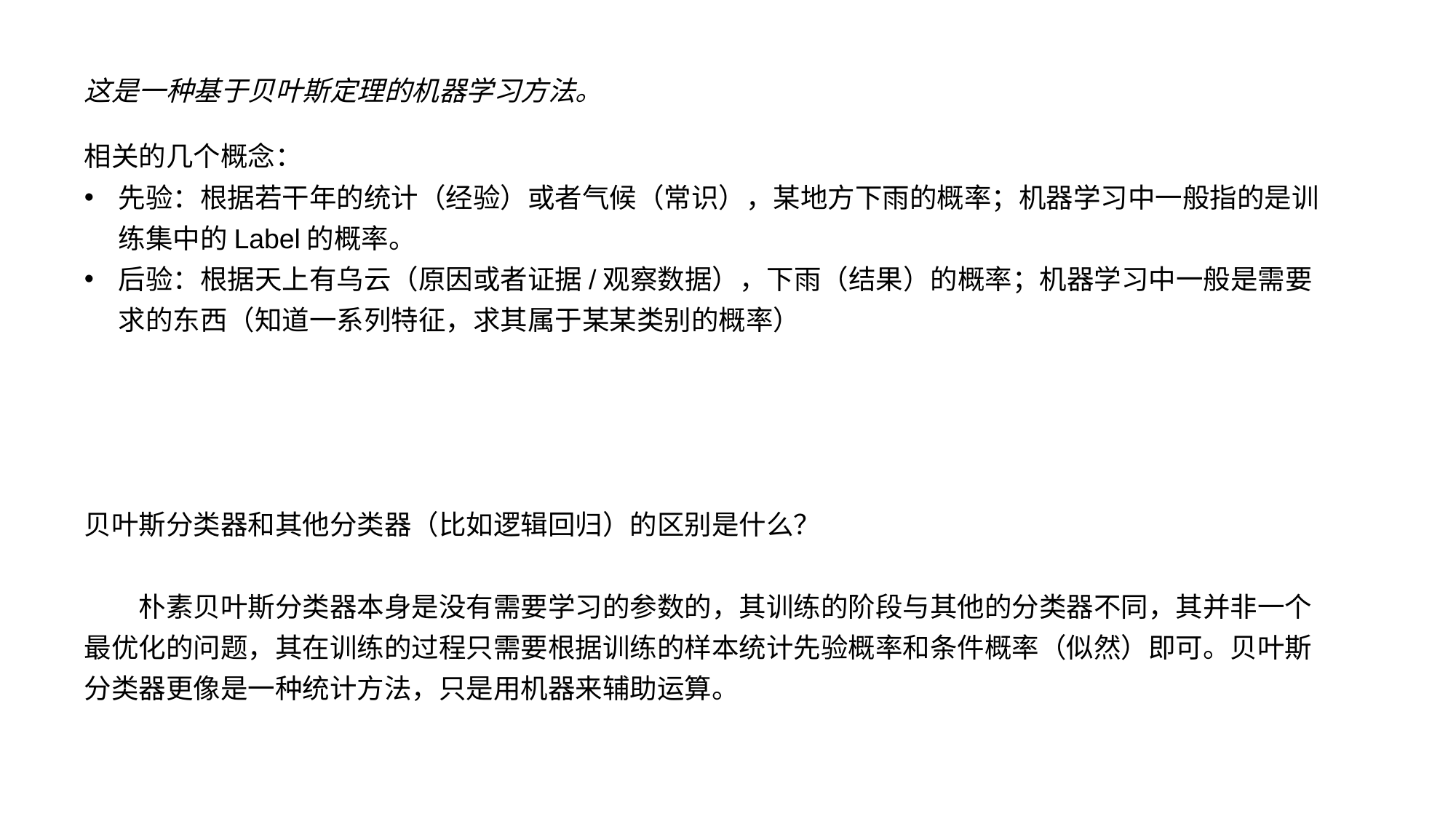

这是一种基于贝叶斯定理的机器学习方法。

相关的几个概念：
先验：根据若干年的统计（经验）或者气候（常识），某地方下雨的概率；机器学习中一般指的是训练集中的Label的概率。
后验：根据天上有乌云（原因或者证据/观察数据），下雨（结果）的概率；机器学习中一般是需要求的东西（知道一系列特征，求其属于某某类别的概率）

贝叶斯分类器和其他分类器（比如逻辑回归）的区别是什么？

朴素贝叶斯分类器本身是没有需要学习的参数的，其训练的阶段与其他的分类器不同，其并非一个最优化的问题，其在训练的过程只需要根据训练的样本统计先验概率和条件概率（似然）即可。贝叶斯分类器更像是一种统计方法，只是用机器来辅助运算。